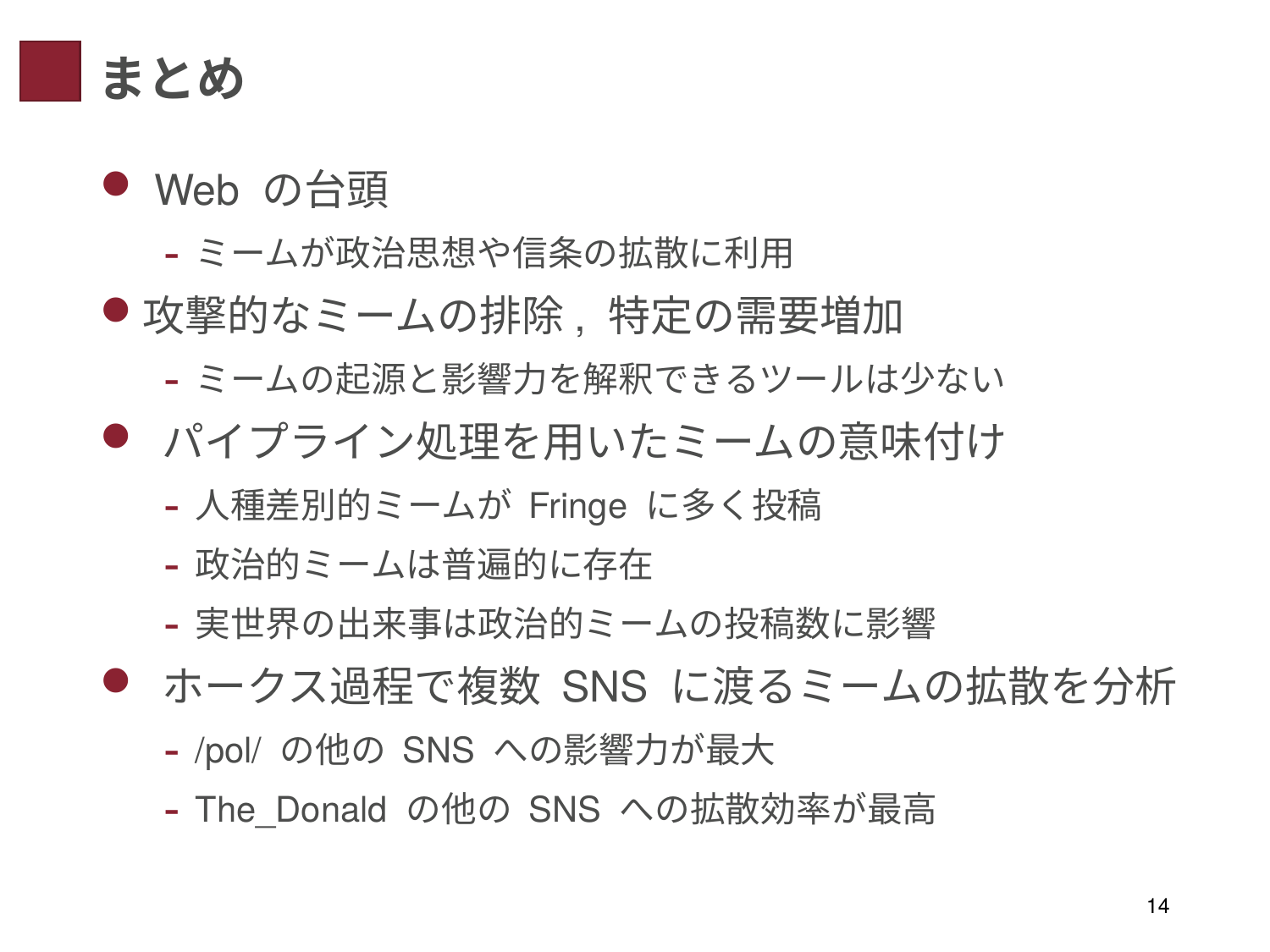

# まとめ
 Web の台頭
ミームが政治思想や信条の拡散に利用
攻撃的なミームの排除, 特定の需要増加
ミームの起源と影響力を解釈できるツールは少ない
 パイプライン処理を用いたミームの意味付け
人種差別的ミームが Fringe に多く投稿
政治的ミームは普遍的に存在
実世界の出来事は政治的ミームの投稿数に影響
 ホークス過程で複数 SNS に渡るミームの拡散を分析
/pol/ の他の SNS への影響力が最大
The_Donald の他の SNS への拡散効率が最高

14